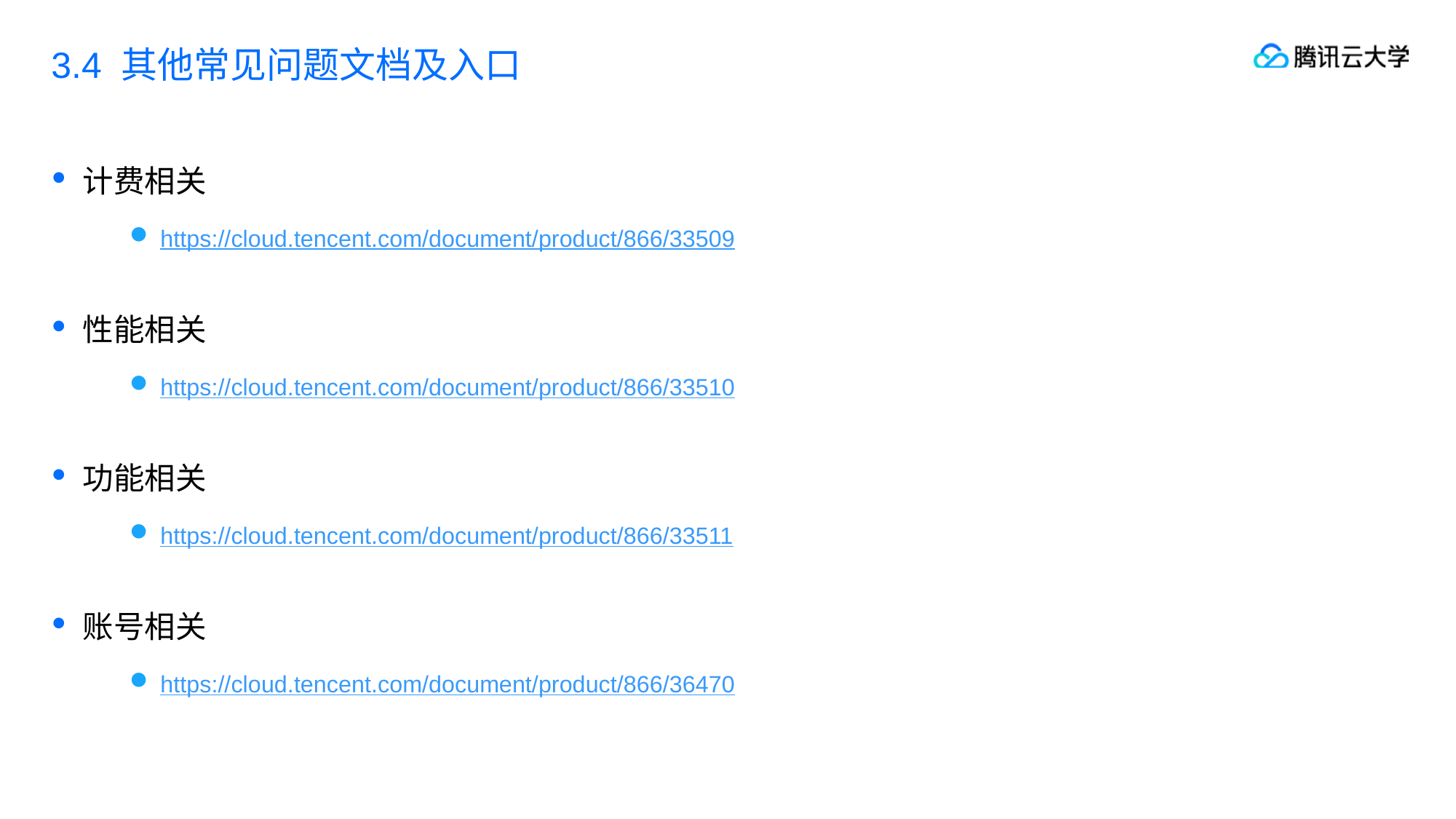

3.4 其他常见问题文档及入口
计费相关
https://cloud.tencent.com/document/product/866/33509
性能相关
https://cloud.tencent.com/document/product/866/33510
功能相关
https://cloud.tencent.com/document/product/866/33511
账号相关
https://cloud.tencent.com/document/product/866/36470